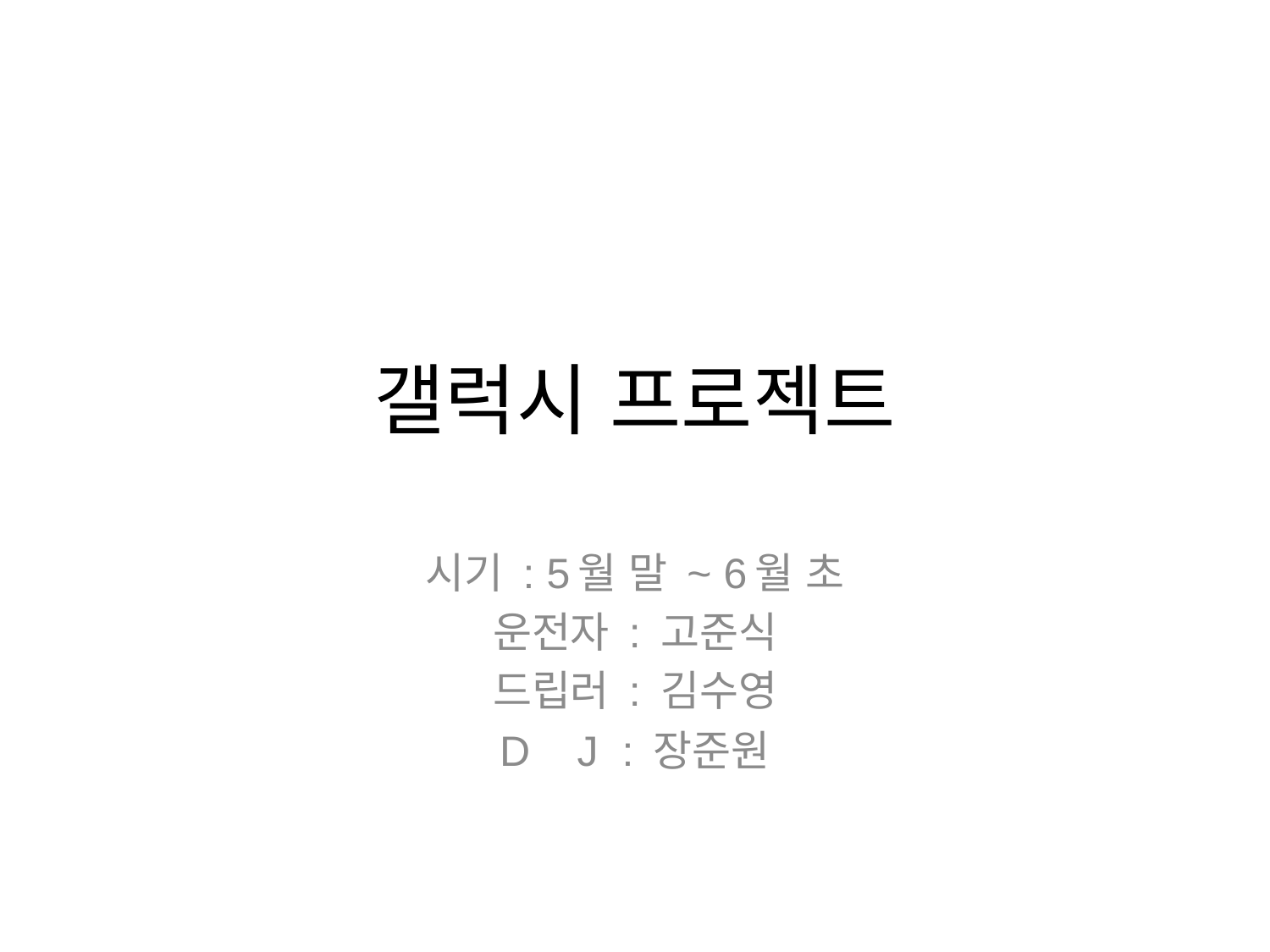

# 갤럭시 프로젝트
시기 : 5월 말 ~ 6월 초
운전자 : 고준식
드립러 : 김수영
D    J  : 장준원